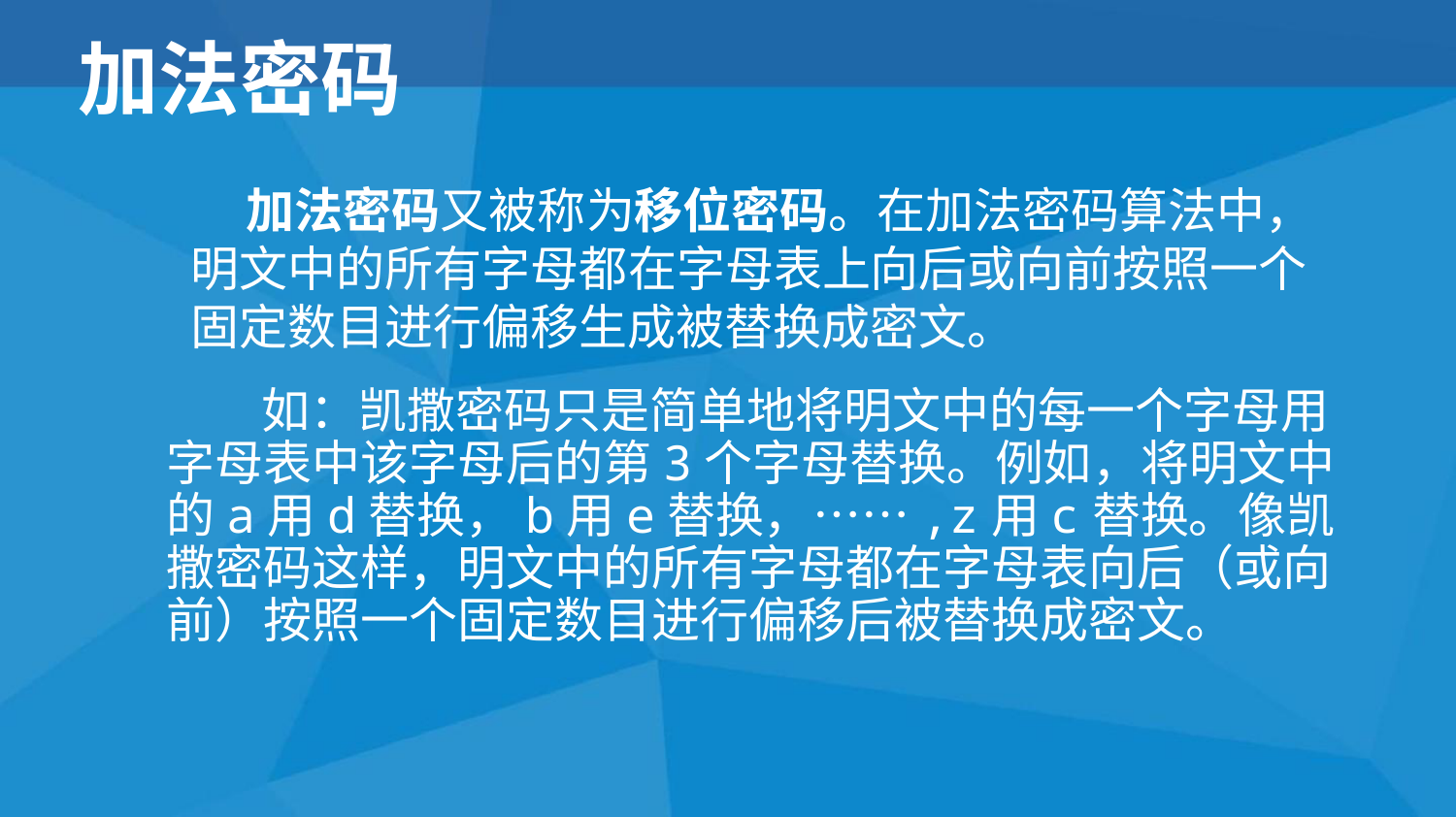

加法密码
    加法密码又被称为移位密码。在加法密码算法中，
明文中的所有字母都在字母表上向后或向前按照一个
固定数目进行偏移生成被替换成密文。
 如：凯撒密码只是简单地将明文中的每一个字母用字母表中该字母后的第3个字母替换。例如，将明文中的a用d替换，b用e替换，……,z用c替换。像凯撒密码这样，明文中的所有字母都在字母表向后（或向前）按照一个固定数目进行偏移后被替换成密文。